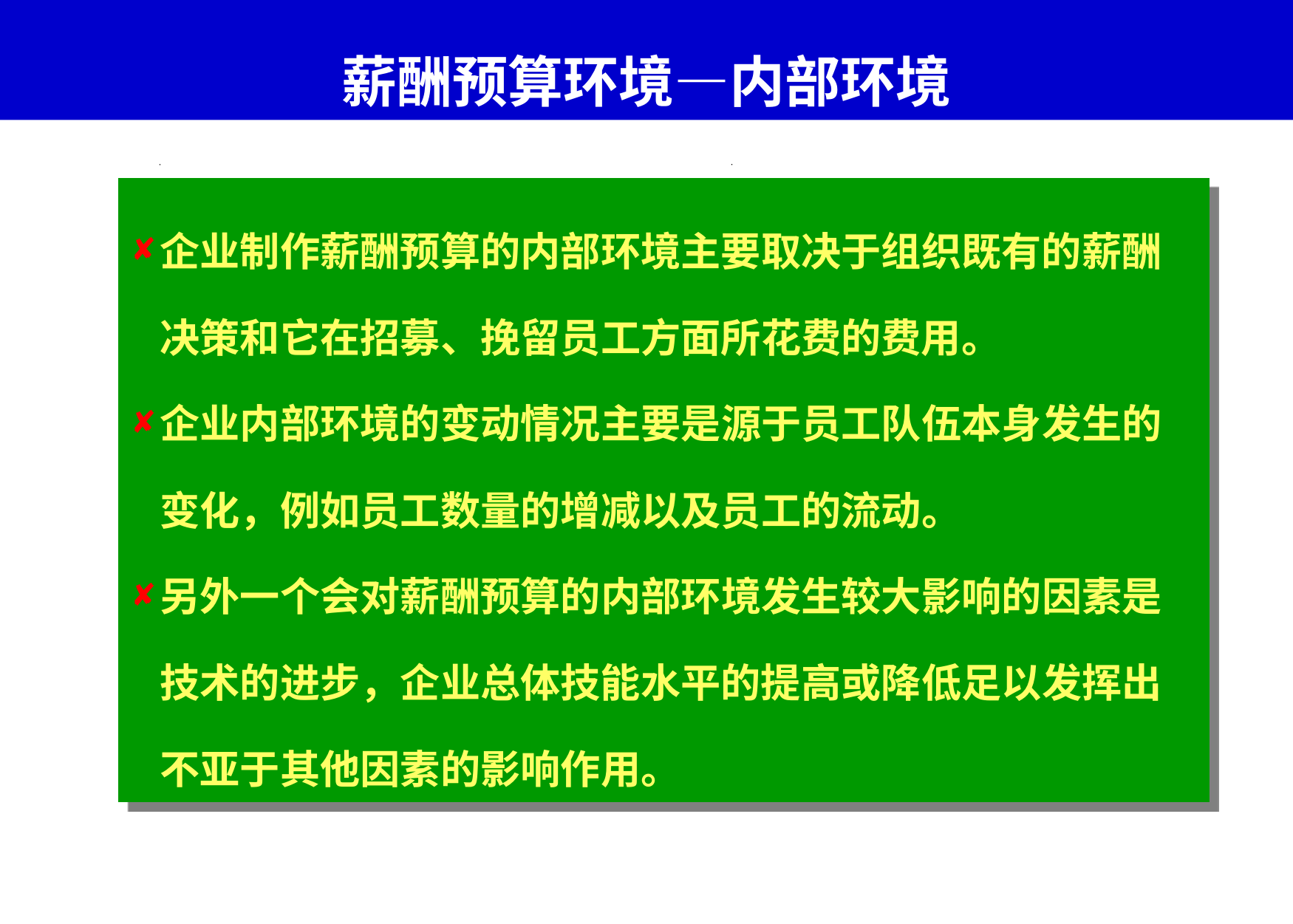

# 薪酬预算环境—内部环境

企业制作薪酬预算的内部环境主要取决于组织既有的薪酬决策和它在招募、挽留员工方面所花费的费用。
企业内部环境的变动情况主要是源于员工队伍本身发生的变化，例如员工数量的增减以及员工的流动。
另外一个会对薪酬预算的内部环境发生较大影响的因素是技术的进步，企业总体技能水平的提高或降低足以发挥出不亚于其他因素的影响作用。